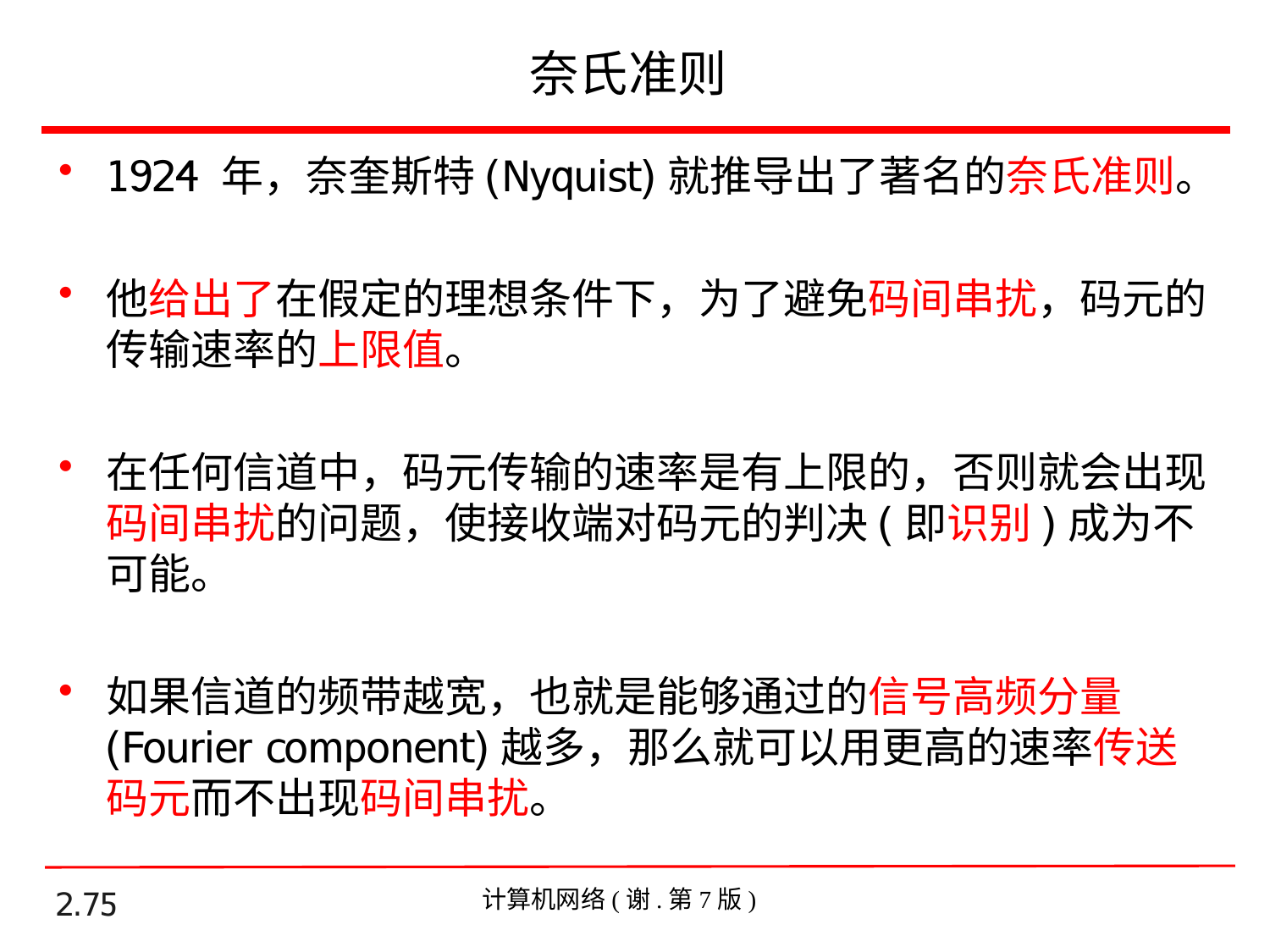

# 奈氏准则
1924 年，奈奎斯特(Nyquist)就推导出了著名的奈氏准则。

他给出了在假定的理想条件下，为了避免码间串扰，码元的传输速率的上限值。

在任何信道中，码元传输的速率是有上限的，否则就会出现码间串扰的问题，使接收端对码元的判决(即识别)成为不可能。

如果信道的频带越宽，也就是能够通过的信号高频分量(Fourier component)越多，那么就可以用更高的速率传送码元而不出现码间串扰。